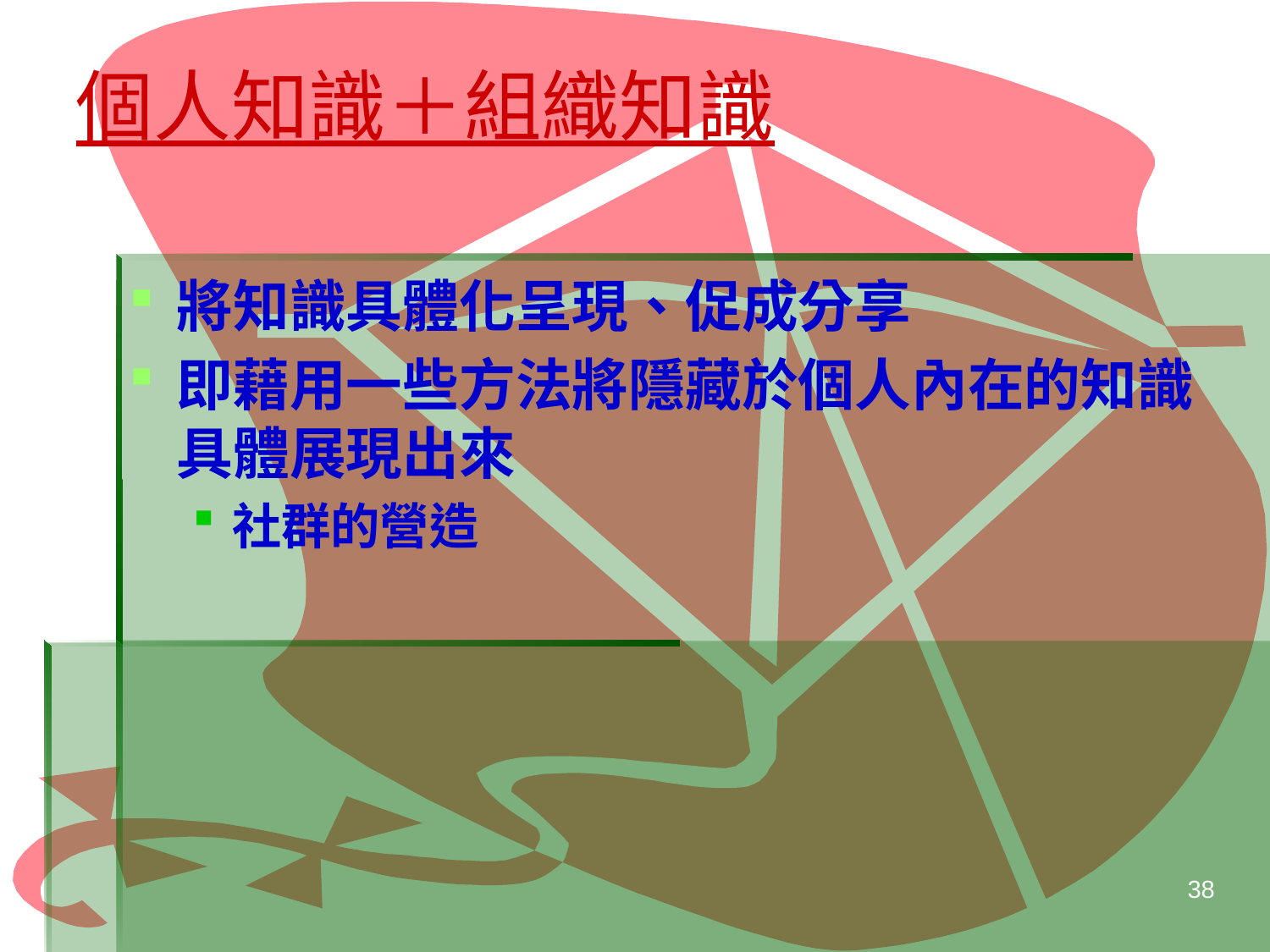

# 個人知識＋組織知識
將知識具體化呈現、促成分享
即藉用一些方法將隱藏於個人內在的知識具體展現出來
社群的營造
38